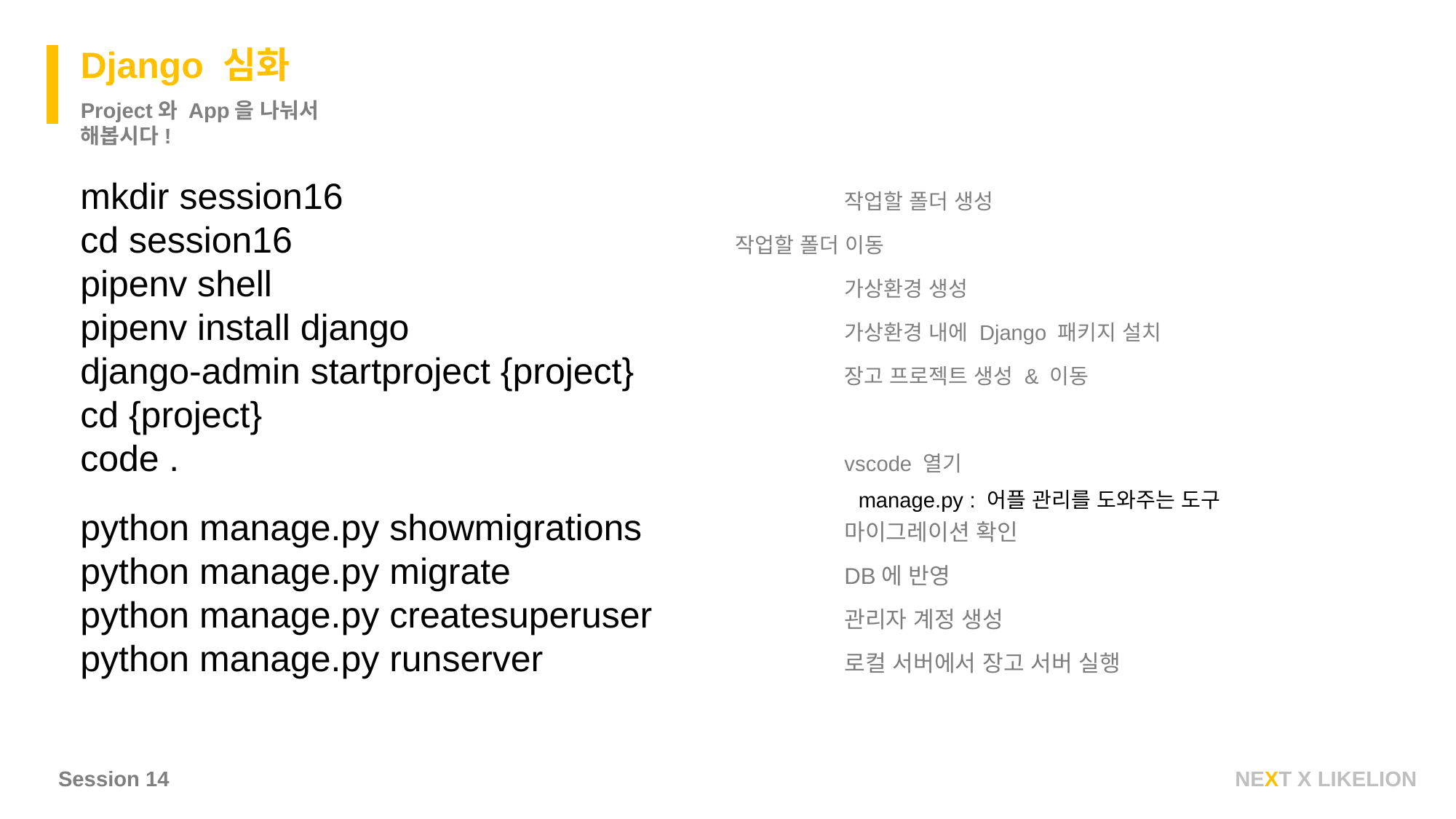

Django 심화

Project와 App을 나눠서 해봅시다!
mkdir session16					작업할 폴더 생성
cd session16					작업할 폴더 이동
pipenv shell	 					가상환경 생성
pipenv install django	 			가상환경 내에 Django 패키지 설치
django-admin startproject {project}	 	장고 프로젝트 생성 & 이동
cd {project}
code .							vscode 열기

python manage.py showmigrations		마이그레이션 확인
python manage.py migrate				DB에 반영
python manage.py createsuperuser 		관리자 계정 생성
python manage.py runserver			로컬 서버에서 장고 서버 실행
manage.py : 어플 관리를 도와주는 도구
Session 14
NEXT X LIKELION